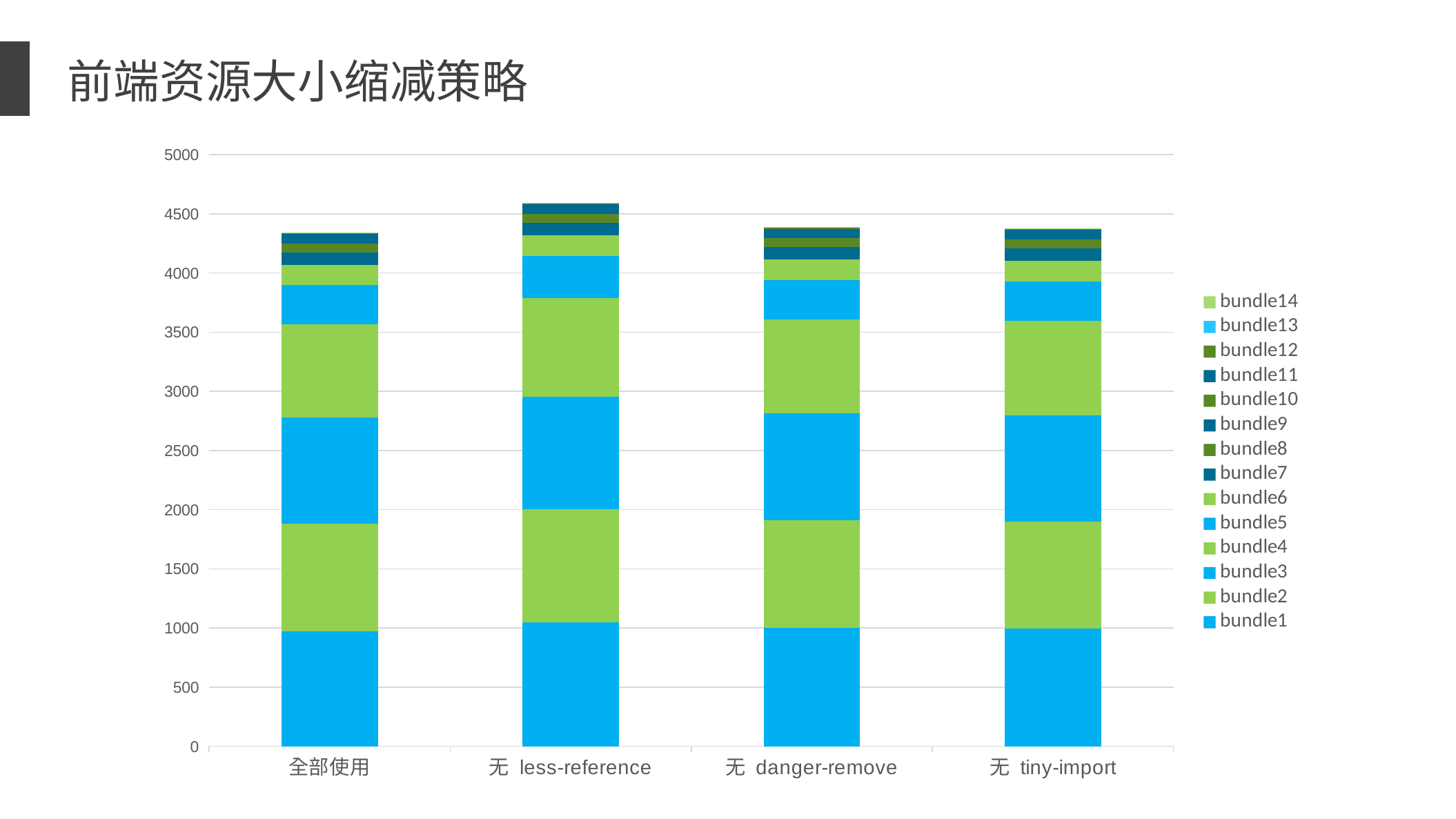

前端资源大小缩减策略

### Chart

| Category | bundle1 | bundle2 | bundle3 | bundle4 | bundle5 | bundle6 | bundle7 | bundle8 | bundle9 | bundle10 | bundle11 | bundle12 | bundle13 | bundle14 |
|---|---|---|---|---|---|---|---|---|---|---|---|---|---|---|
| 全部使用 | 973.05 | 905.07 | 902.55 | 785.39 | 330.53 | 173.48 | 103.33 | 75.59 | 72.96 | 6.45 | 3.61 | 3.58 | 3.58 | 1.05 |
| 无 less-reference | 1044.48 | 955.71 | 953.09 | 833.5 | 358.55 | 173.95 | 103.71 | 76.3 | 73.05 | 6.63 | 3.61 | 3.58 | 3.58 | 1.05 |
| 无 danger-remove | 997.8299999999999 | 909.76 | 907.23 | 792.0 | 332.68 | 173.49 | 103.34 | 80.3 | 72.97 | 6.45 | 3.69 | 3.66 | 3.66 | 1.05 |
| 无 tiny-import | 992.3099999999998 | 904.38 | 901.8599999999999 | 794.79 | 335.53 | 173.48 | 103.33 | 78.59 | 72.96 | 6.45 | 3.61 | 3.58 | 3.58 | 1.05 |